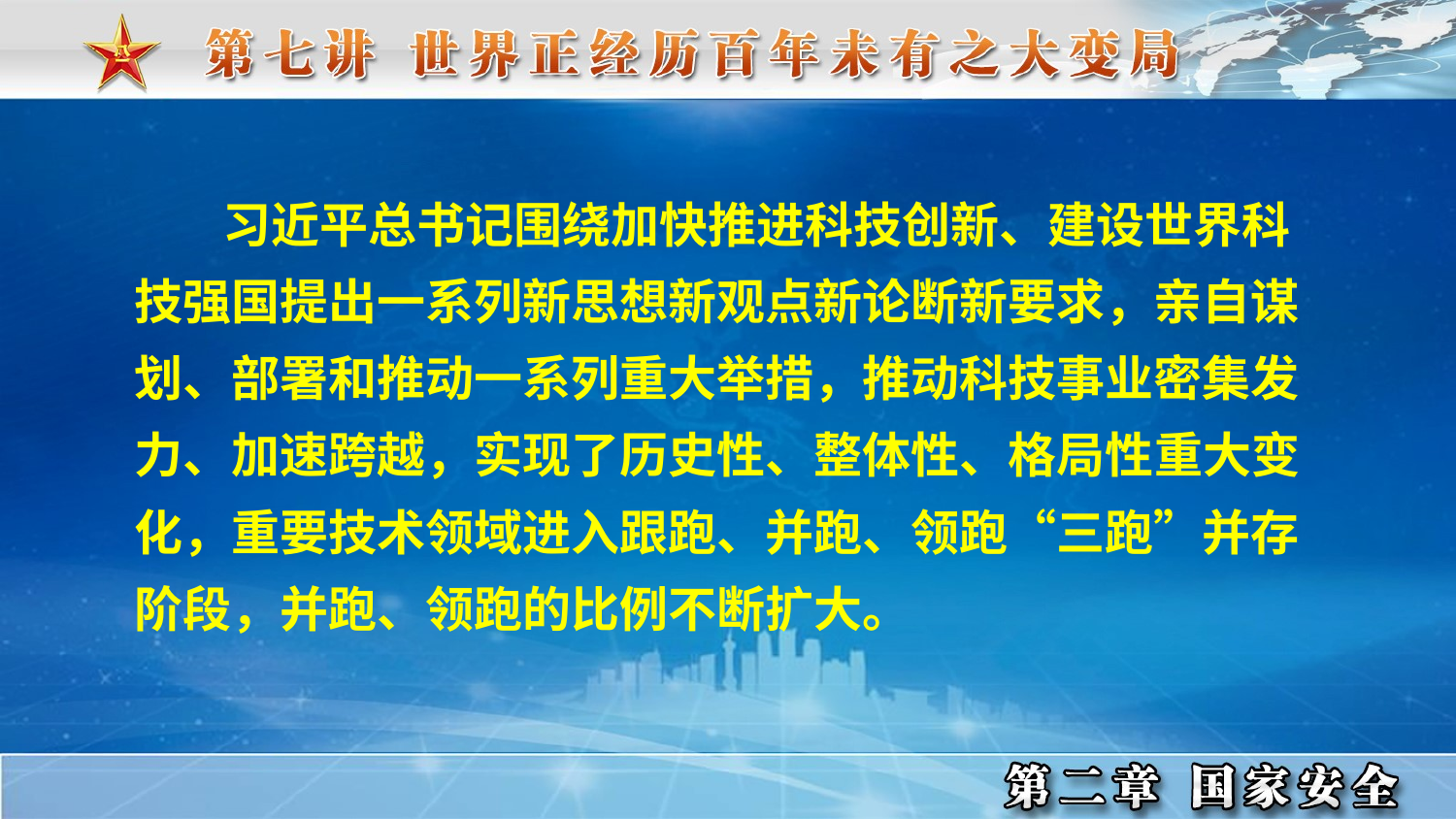

习近平总书记围绕加快推进科技创新、建设世界科技强国提出一系列新思想新观点新论断新要求，亲自谋划、部署和推动一系列重大举措，推动科技事业密集发力、加速跨越，实现了历史性、整体性、格局性重大变化，重要技术领域进入跟跑、并跑、领跑“三跑”并存阶段，并跑、领跑的比例不断扩大。